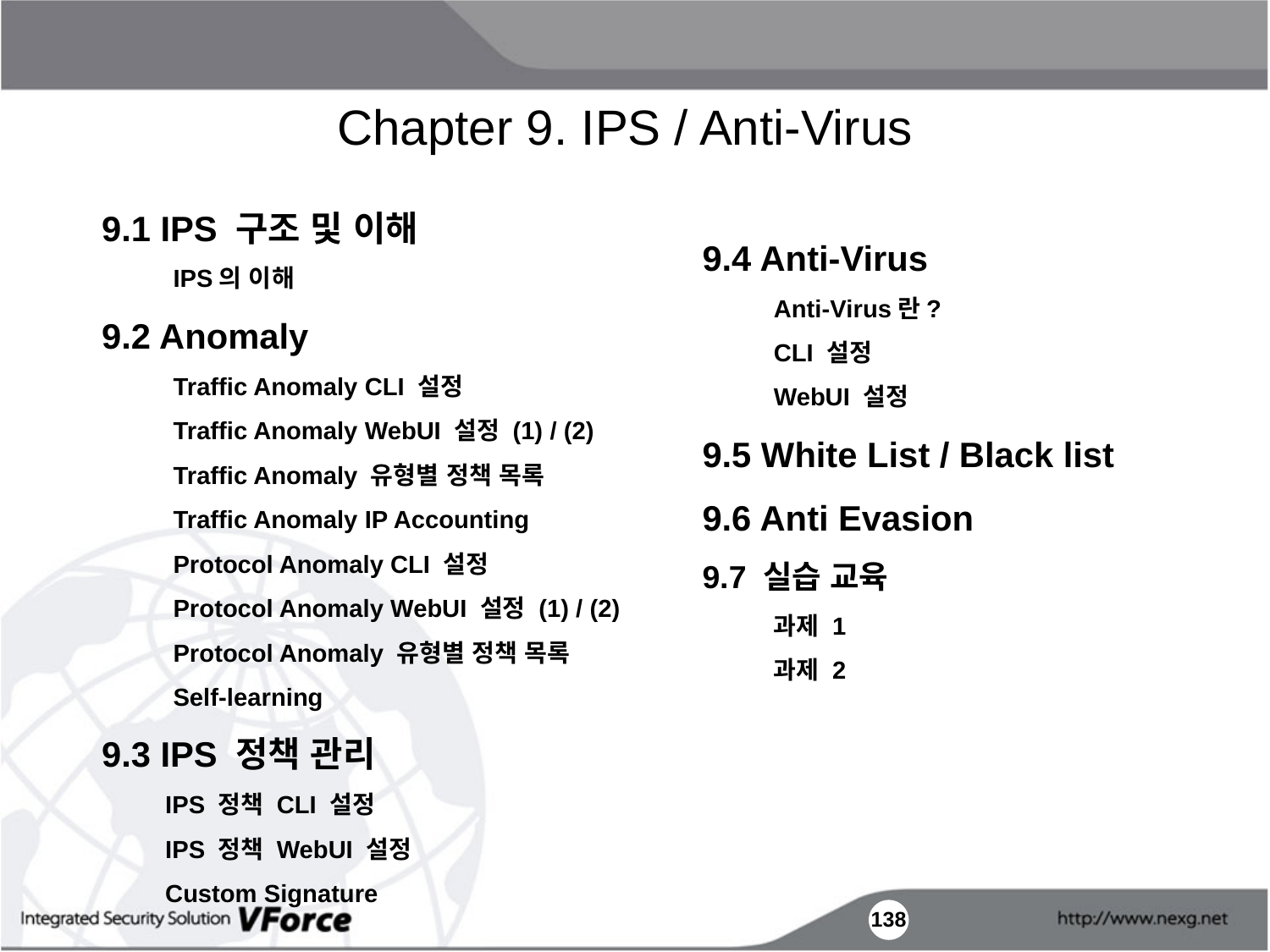

Chapter 9. IPS / Anti-Virus
9.1 IPS 구조 및 이해
	IPS의 이해
9.2 Anomaly
	Traffic Anomaly CLI 설정
	Traffic Anomaly WebUI 설정 (1) / (2)
	Traffic Anomaly 유형별 정책 목록
	Traffic Anomaly IP Accounting
	Protocol Anomaly CLI 설정
	Protocol Anomaly WebUI 설정 (1) / (2)
	Protocol Anomaly 유형별 정책 목록
	Self-learning
9.3 IPS 정책 관리
IPS 정책 CLI 설정
IPS 정책 WebUI 설정
Custom Signature
9.4 Anti-Virus
	Anti-Virus란?
	CLI 설정
	WebUI 설정
9.5 White List / Black list
9.6 Anti Evasion
9.7 실습 교육
	과제 1
	과제 2